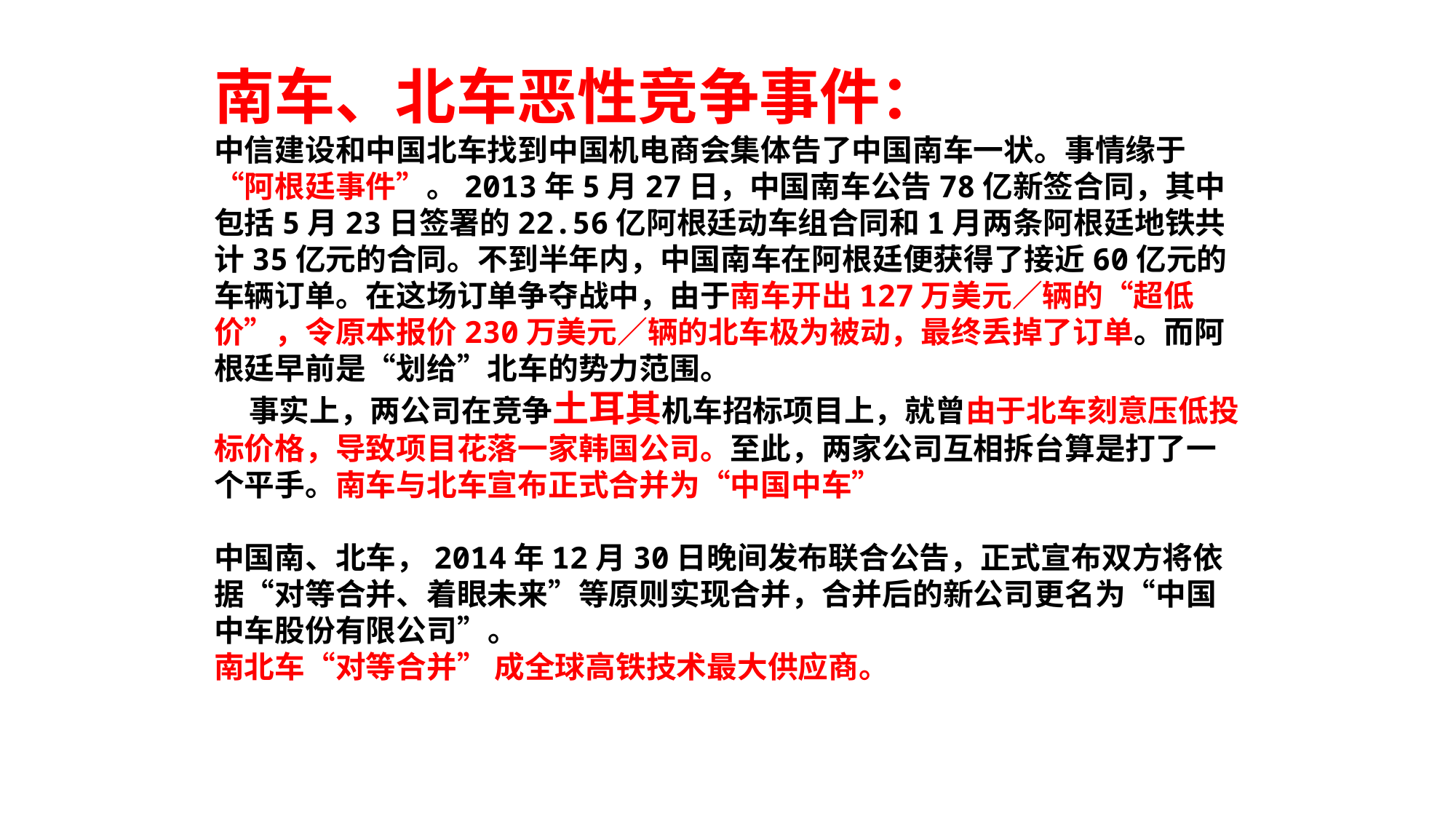

南车、北车恶性竞争事件：
中信建设和中国北车找到中国机电商会集体告了中国南车一状。事情缘于“阿根廷事件”。2013年5月27日，中国南车公告78亿新签合同，其中包括5月23日签署的22.56亿阿根廷动车组合同和1月两条阿根廷地铁共计35亿元的合同。不到半年内，中国南车在阿根廷便获得了接近60亿元的车辆订单。在这场订单争夺战中，由于南车开出127万美元／辆的“超低价”，令原本报价230万美元／辆的北车极为被动，最终丢掉了订单。而阿根廷早前是“划给”北车的势力范围。
    事实上，两公司在竞争土耳其机车招标项目上，就曾由于北车刻意压低投标价格，导致项目花落一家韩国公司。至此，两家公司互相拆台算是打了一个平手。南车与北车宣布正式合并为“中国中车”

中国南、北车，2014年12月30日晚间发布联合公告，正式宣布双方将依据“对等合并、着眼未来”等原则实现合并，合并后的新公司更名为“中国中车股份有限公司”。
南北车“对等合并” 成全球高铁技术最大供应商。